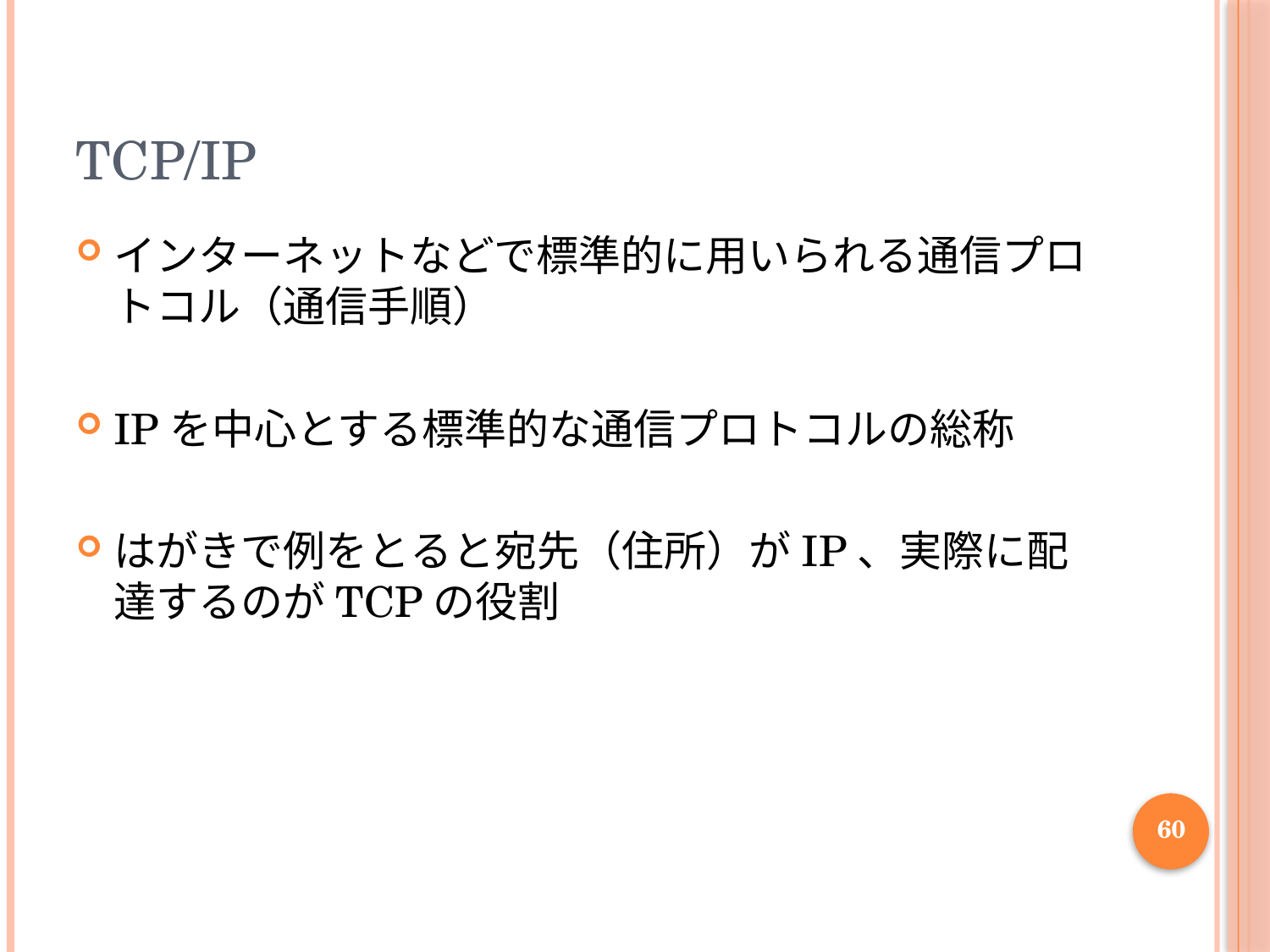

# TCP/IP
インターネットなどで標準的に用いられる通信プロトコル（通信手順）

IPを中心とする標準的な通信プロトコルの総称

はがきで例をとると宛先（住所）がIP、実際に配達するのがTCPの役割
60